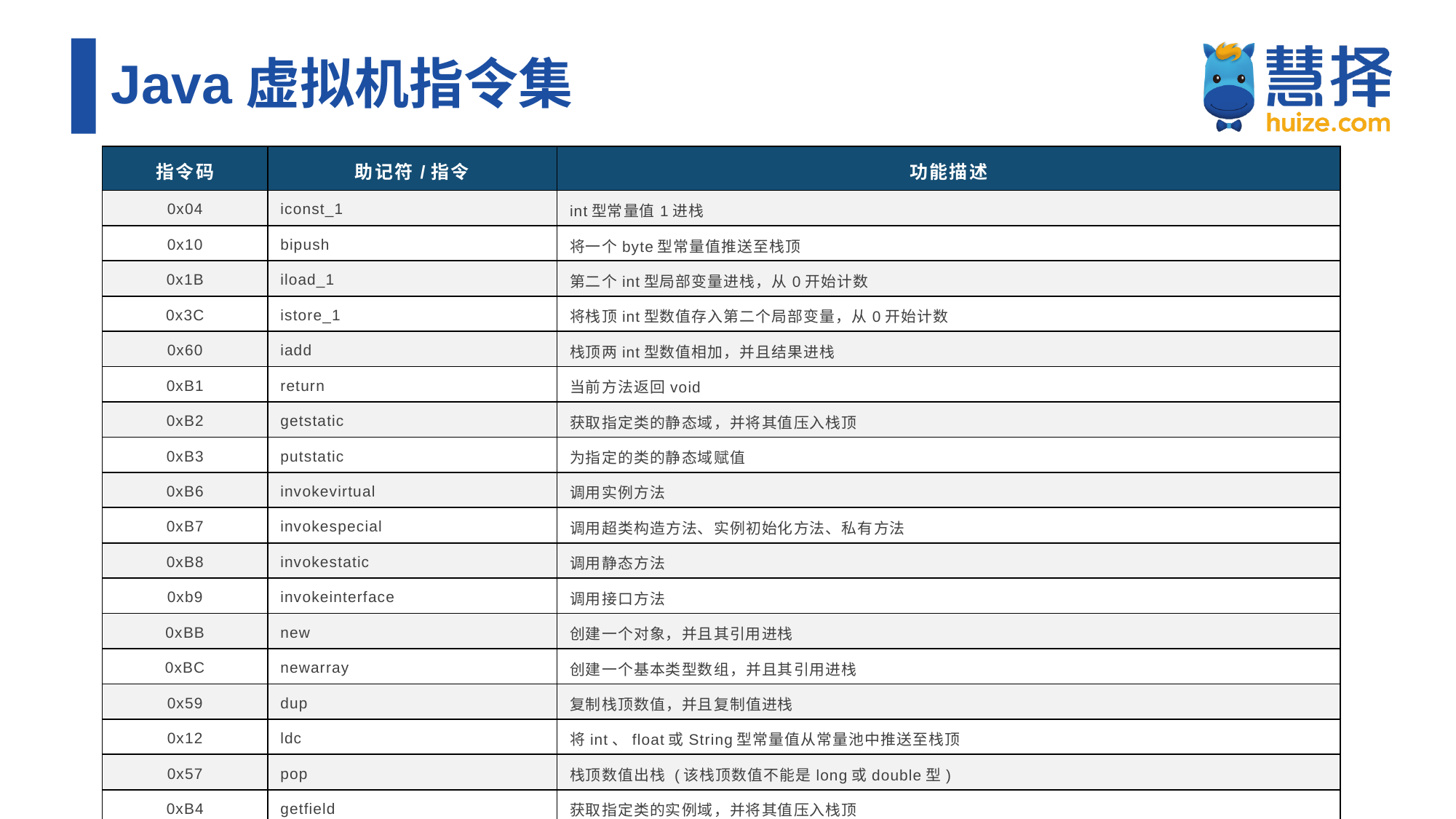

# Java虚拟机指令集
| 指令码 | 助记符/指令 | 功能描述 |
| --- | --- | --- |
| 0x04 | iconst\_1 | int型常量值1进栈 |
| 0x10 | bipush | 将一个byte型常量值推送至栈顶 |
| 0x1B | iload\_1 | 第二个int型局部变量进栈，从0开始计数 |
| 0x3C | istore\_1 | 将栈顶int型数值存入第二个局部变量，从0开始计数 |
| 0x60 | iadd | 栈顶两int型数值相加，并且结果进栈 |
| 0xB1 | return | 当前方法返回void |
| 0xB2 | getstatic | 获取指定类的静态域，并将其值压入栈顶 |
| 0xB3 | putstatic | 为指定的类的静态域赋值 |
| 0xB6 | invokevirtual | 调用实例方法 |
| 0xB7 | invokespecial | 调用超类构造方法、实例初始化方法、私有方法 |
| 0xB8 | invokestatic | 调用静态方法 |
| 0xb9 | invokeinterface | 调用接口方法 |
| 0xBB | new | 创建一个对象，并且其引用进栈 |
| 0xBC | newarray | 创建一个基本类型数组，并且其引用进栈 |
| 0x59 | dup | 复制栈顶数值，并且复制值进栈 |
| 0x12 | ldc | 将int、float或String型常量值从常量池中推送至栈顶 |
| 0x57 | pop | 栈顶数值出栈 (该栈顶数值不能是long或double型) |
| 0xB4 | getfield | 获取指定类的实例域，并将其值压入栈顶 |
| 0xB5 | putfield | 为指定的类的实例域赋值 |